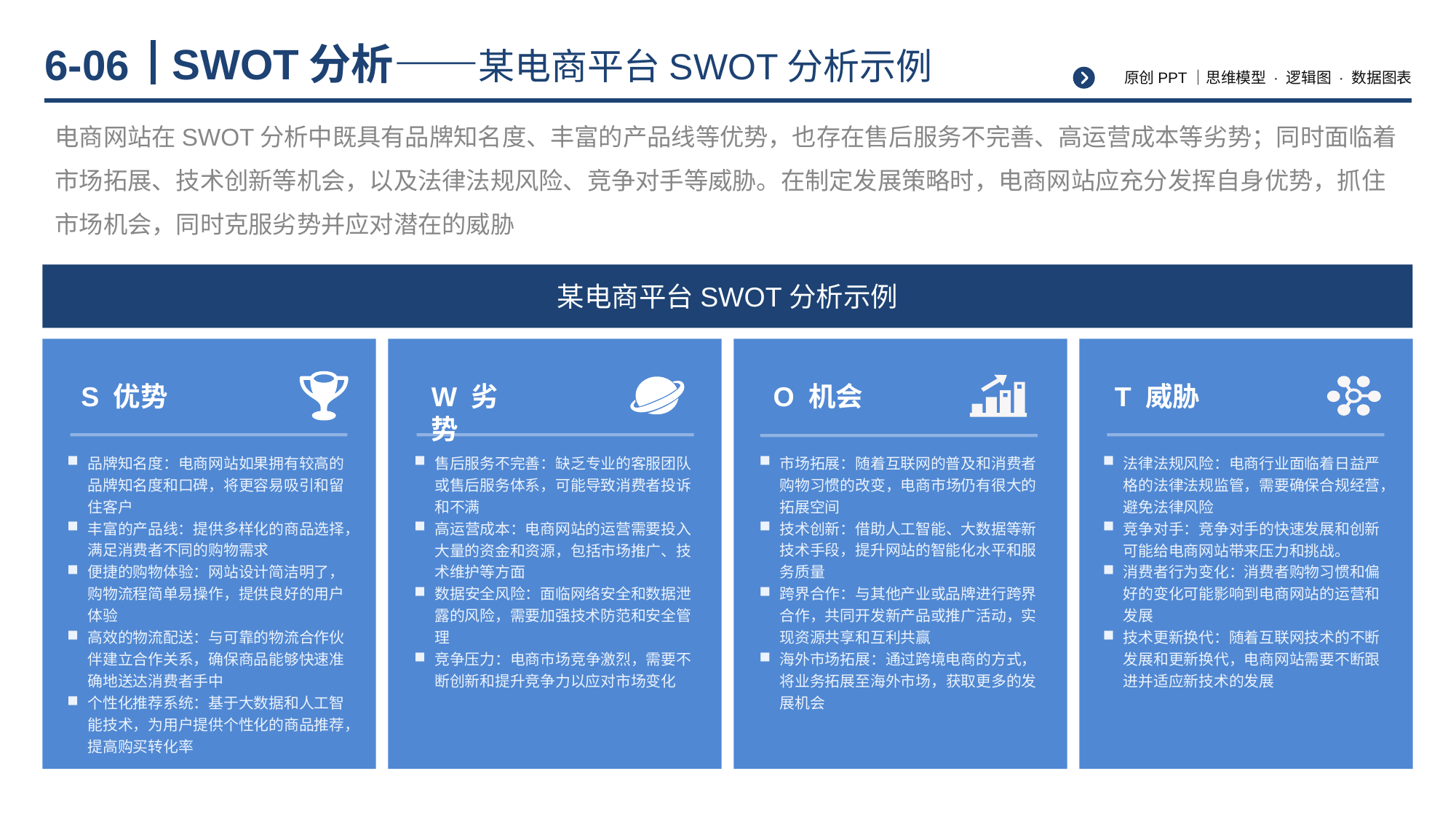

# SWOT分析——某电商平台SWOT分析示例
6-06
电商网站在SWOT分析中既具有品牌知名度、丰富的产品线等优势，也存在售后服务不完善、高运营成本等劣势；同时面临着市场拓展、技术创新等机会，以及法律法规风险、竞争对手等威胁。在制定发展策略时，电商网站应充分发挥自身优势，抓住市场机会，同时克服劣势并应对潜在的威胁
某电商平台SWOT分析示例

S 优势
W 劣势
O 机会
T 威胁

品牌知名度：电商网站如果拥有较高的品牌知名度和口碑，将更容易吸引和留住客户
丰富的产品线：提供多样化的商品选择，满足消费者不同的购物需求
便捷的购物体验：网站设计简洁明了，购物流程简单易操作，提供良好的用户体验
高效的物流配送：与可靠的物流合作伙伴建立合作关系，确保商品能够快速准确地送达消费者手中
个性化推荐系统：基于大数据和人工智能技术，为用户提供个性化的商品推荐，提高购买转化率
售后服务不完善：缺乏专业的客服团队或售后服务体系，可能导致消费者投诉和不满
高运营成本：电商网站的运营需要投入大量的资金和资源，包括市场推广、技术维护等方面
数据安全风险：面临网络安全和数据泄露的风险，需要加强技术防范和安全管理
竞争压力：电商市场竞争激烈，需要不断创新和提升竞争力以应对市场变化
市场拓展：随着互联网的普及和消费者购物习惯的改变，电商市场仍有很大的拓展空间
技术创新：借助人工智能、大数据等新技术手段，提升网站的智能化水平和服务质量
跨界合作：与其他产业或品牌进行跨界合作，共同开发新产品或推广活动，实现资源共享和互利共赢
海外市场拓展：通过跨境电商的方式，将业务拓展至海外市场，获取更多的发展机会
法律法规风险：电商行业面临着日益严格的法律法规监管，需要确保合规经营，避免法律风险
竞争对手：竞争对手的快速发展和创新可能给电商网站带来压力和挑战。
消费者行为变化：消费者购物习惯和偏好的变化可能影响到电商网站的运营和发展
技术更新换代：随着互联网技术的不断发展和更新换代，电商网站需要不断跟进并适应新技术的发展